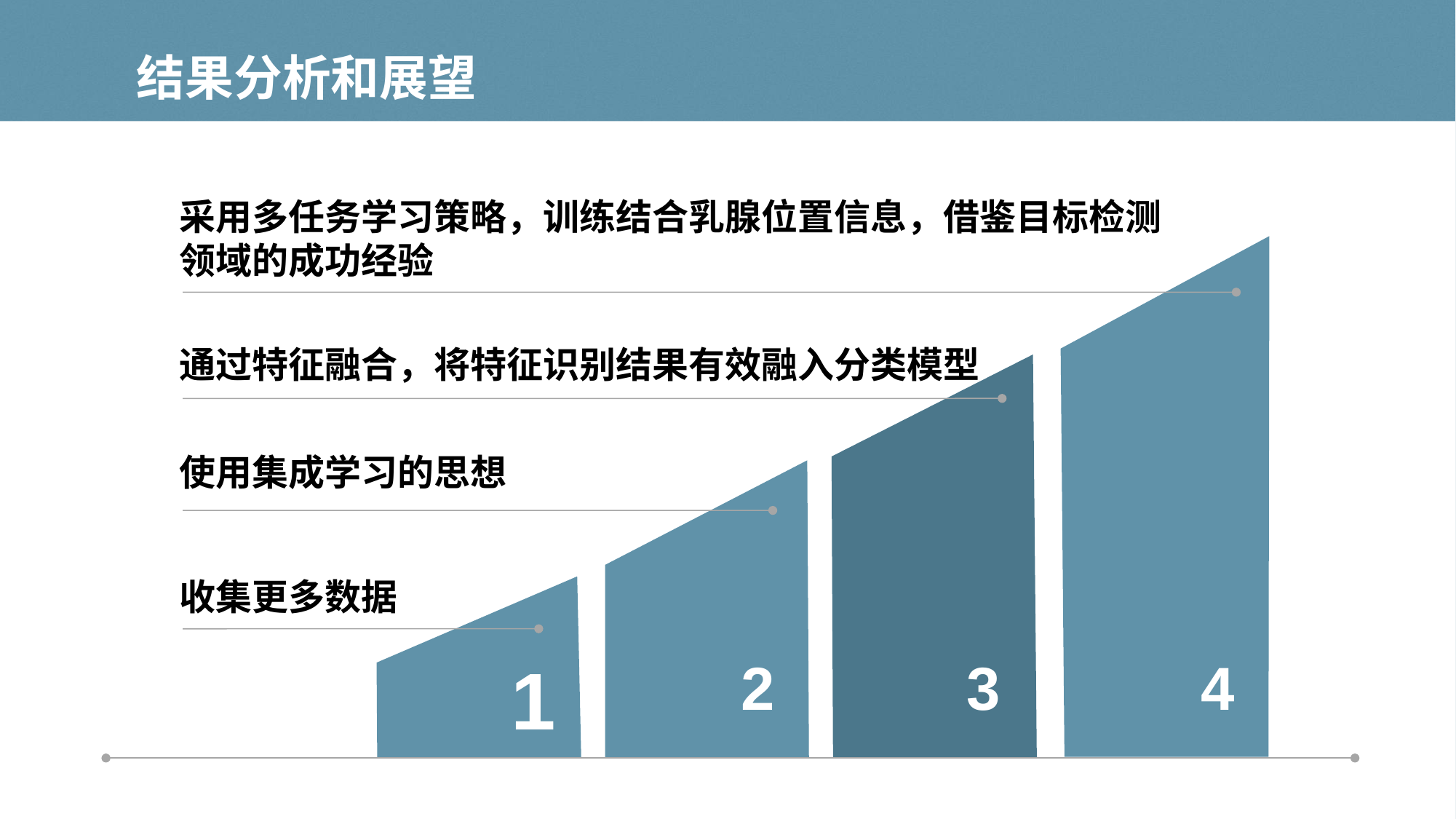

# 结果分析和展望
采用多任务学习策略，训练结合乳腺位置信息，借鉴目标检测领域的成功经验

4

通过特征融合，将特征识别结果有效融入分类模型

3

使用集成学习的思想

2

收集更多数据

1